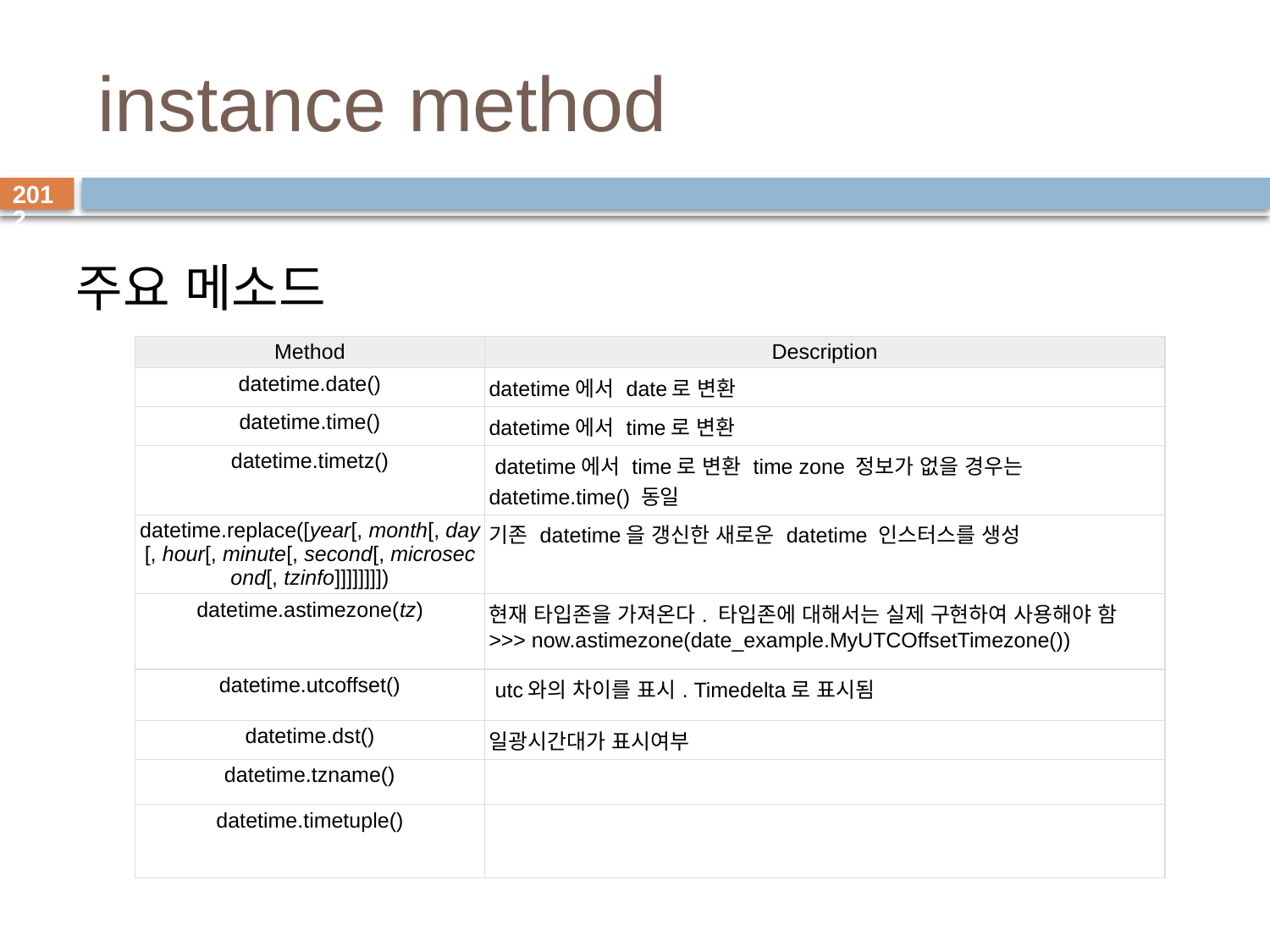

# instance method
2012

주요 메소드
| Method | Description |
| --- | --- |
| datetime.date() | datetime에서 date로 변환 |
| datetime.time() | datetime에서 time로 변환 |
| datetime.timetz() | datetime에서 time로 변환 time zone 정보가 없을 경우는 datetime.time() 동일 |
| datetime.replace([year[, month[, day[, hour[, minute[, second[, microsecond[, tzinfo]]]]]]]]) | 기존 datetime을 갱신한 새로운 datetime 인스터스를 생성 |
| datetime.astimezone(tz) | 현재 타입존을 가져온다. 타입존에 대해서는 실제 구현하여 사용해야 함 >>> now.astimezone(date\_example.MyUTCOffsetTimezone()) |
| datetime.utcoffset() | utc와의 차이를 표시. Timedelta로 표시됨 |
| datetime.dst() | 일광시간대가 표시여부 |
| datetime.tzname() |  |
| datetime.timetuple() |  |